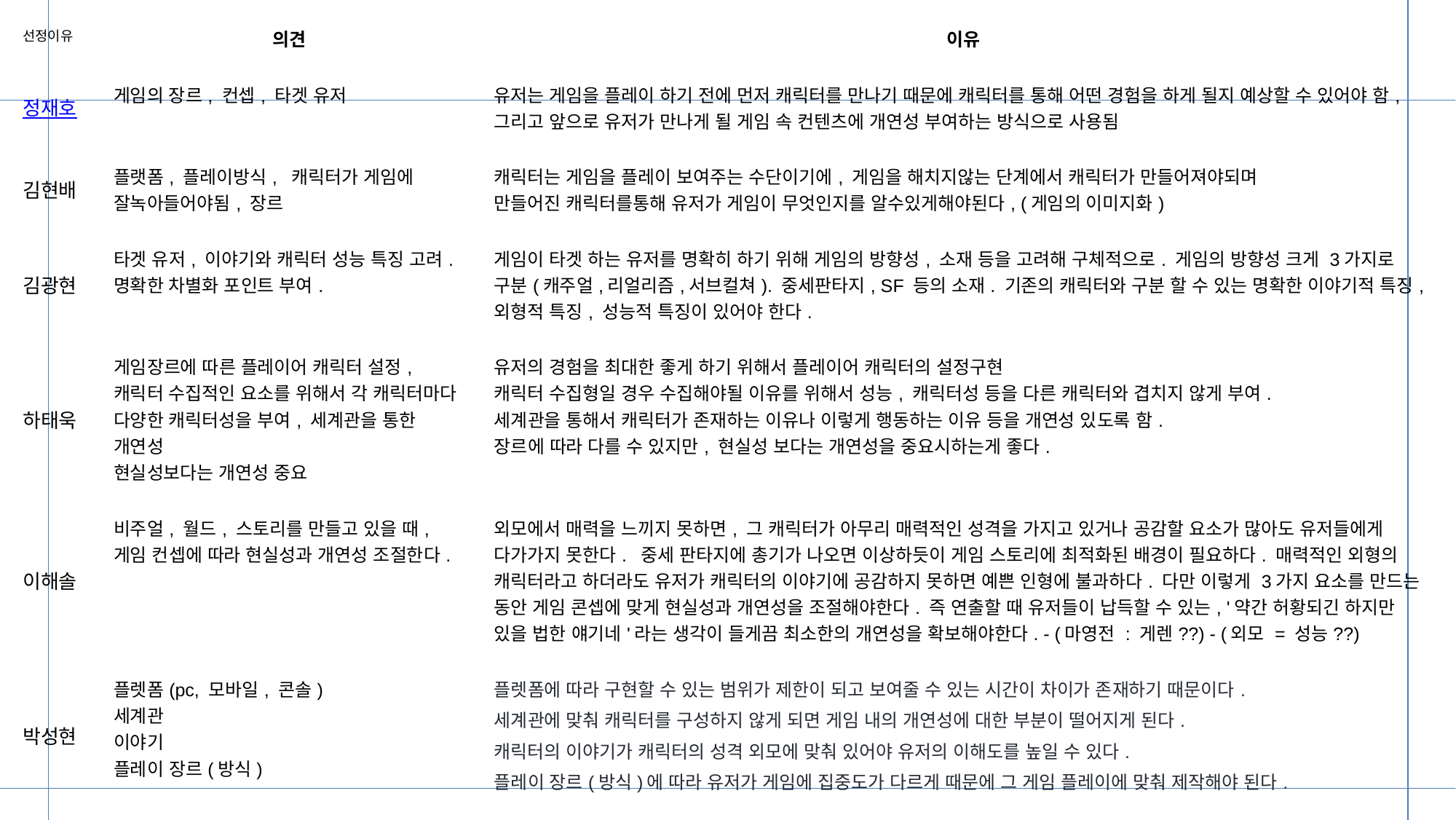

| 선정이유 | 의견 | 이유 |
| --- | --- | --- |
| 정재호 | 게임의 장르, 컨셉, 타겟 유저 | 유저는 게임을 플레이 하기 전에 먼저 캐릭터를 만나기 때문에 캐릭터를 통해 어떤 경험을 하게 될지 예상할 수 있어야 함, 그리고 앞으로 유저가 만나게 될 게임 속 컨텐츠에 개연성 부여하는 방식으로 사용됨 |
| 김현배 | 플랫폼, 플레이방식, 캐릭터가 게임에 잘녹아들어야됨, 장르 | 캐릭터는 게임을 플레이 보여주는 수단이기에, 게임을 해치지않는 단계에서 캐릭터가 만들어져야되며 만들어진 캐릭터를통해 유저가 게임이 무엇인지를 알수있게해야된다, (게임의 이미지화) |
| 김광현 | 타겟 유저, 이야기와 캐릭터 성능 특징 고려. 명확한 차별화 포인트 부여. | 게임이 타겟 하는 유저를 명확히 하기 위해 게임의 방향성, 소재 등을 고려해 구체적으로. 게임의 방향성 크게 3가지로 구분(캐주얼,리얼리즘,서브컬쳐). 중세판타지, SF 등의 소재. 기존의 캐릭터와 구분 할 수 있는 명확한 이야기적 특징, 외형적 특징, 성능적 특징이 있어야 한다. |
| 하태욱 | 게임장르에 따른 플레이어 캐릭터 설정, 캐릭터 수집적인 요소를 위해서 각 캐릭터마다 다양한 캐릭터성을 부여, 세계관을 통한 개연성 현실성보다는 개연성 중요 | 유저의 경험을 최대한 좋게 하기 위해서 플레이어 캐릭터의 설정구현 캐릭터 수집형일 경우 수집해야될 이유를 위해서 성능, 캐릭터성 등을 다른 캐릭터와 겹치지 않게 부여. 세계관을 통해서 캐릭터가 존재하는 이유나 이렇게 행동하는 이유 등을 개연성 있도록 함. 장르에 따라 다를 수 있지만, 현실성 보다는 개연성을 중요시하는게 좋다. |
| 이해솔 | 비주얼, 월드, 스토리를 만들고 있을 때, 게임 컨셉에 따라 현실성과 개연성 조절한다. | 외모에서 매력을 느끼지 못하면, 그 캐릭터가 아무리 매력적인 성격을 가지고 있거나 공감할 요소가 많아도 유저들에게 다가가지 못한다. 중세 판타지에 총기가 나오면 이상하듯이 게임 스토리에 최적화된 배경이 필요하다. 매력적인 외형의 캐릭터라고 하더라도 유저가 캐릭터의 이야기에 공감하지 못하면 예쁜 인형에 불과하다. 다만 이렇게 3가지 요소를 만드는 동안 게임 콘셉에 맞게 현실성과 개연성을 조절해야한다. 즉 연출할 때 유저들이 납득할 수 있는, '약간 허황되긴 하지만 있을 법한 얘기네'라는 생각이 들게끔 최소한의 개연성을 확보해야한다. - (마영전 : 게렌??) - (외모 = 성능??) |
| 박성현 | 플렛폼(pc, 모바일, 콘솔) 세계관 이야기 플레이 장르(방식) | 플렛폼에 따라 구현할 수 있는 범위가 제한이 되고 보여줄 수 있는 시간이 차이가 존재하기 때문이다. 세계관에 맞춰 캐릭터를 구성하지 않게 되면 게임 내의 개연성에 대한 부분이 떨어지게 된다. 캐릭터의 이야기가 캐릭터의 성격 외모에 맞춰 있어야 유저의 이해도를 높일 수 있다. 플레이 장르(방식)에 따라 유저가 게임에 집중도가 다르게 때문에 그 게임 플레이에 맞춰 제작해야 된다. |
| 정환 | 캐릭터를 통해 이루고자 하는 것. 목표, 목적. | 뚜렷한 목표와 목적이 없으면 이도저도 아닌 캐릭터가 될 수도 있음. 우선적으로 기억에 남아야 매력(의외성, 개성)을 어필 할 수가 있다. 기억에 남을 수 있는 방법을 고민 해 봐야 함.캐릭터 테마곡. |